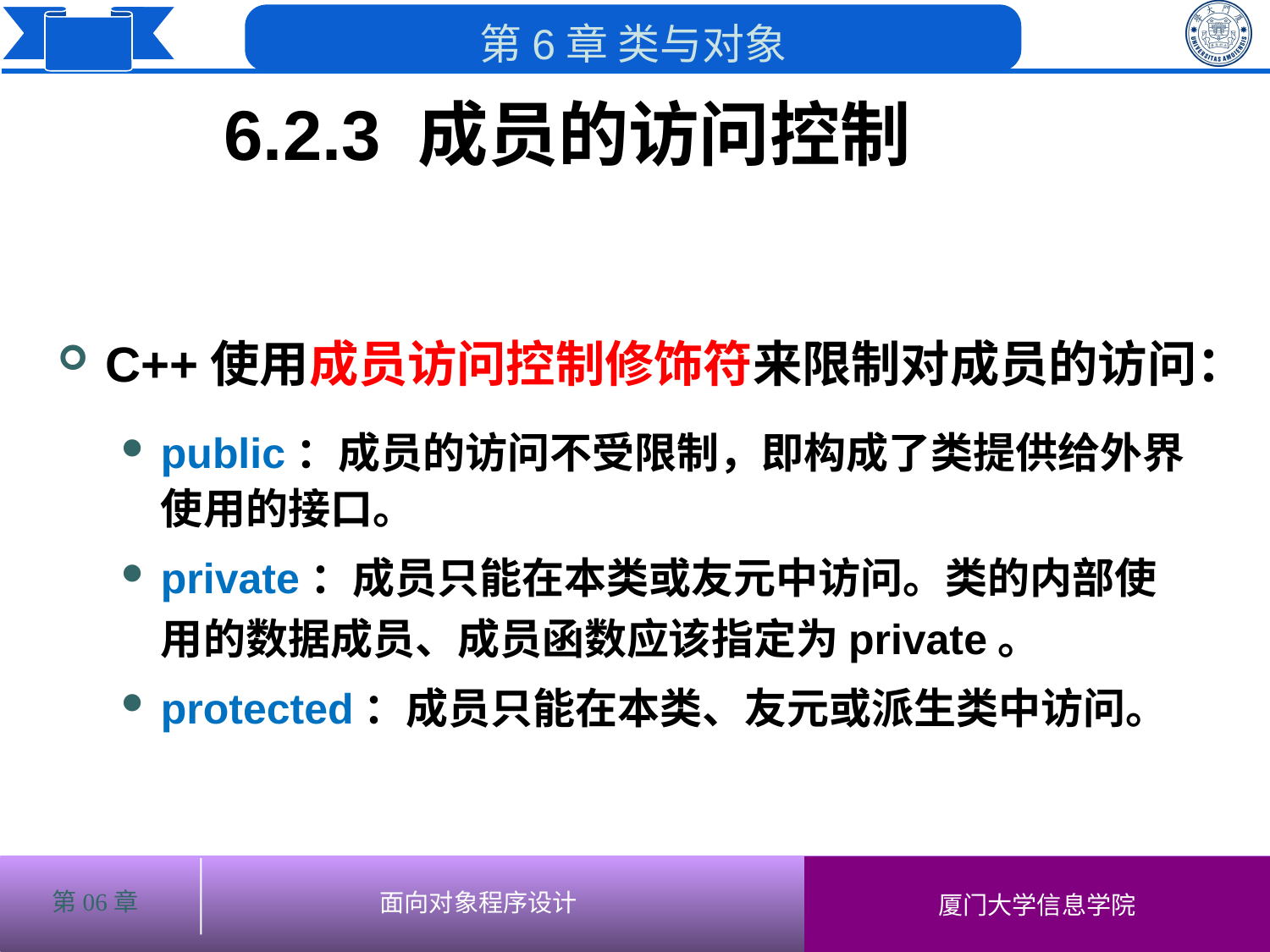

6.2.3 成员的访问控制
# C++使用成员访问控制修饰符来限制对成员的访问：
public：成员的访问不受限制，即构成了类提供给外界使用的接口。
private：成员只能在本类或友元中访问。类的内部使用的数据成员、成员函数应该指定为private。
protected：成员只能在本类、友元或派生类中访问。
23